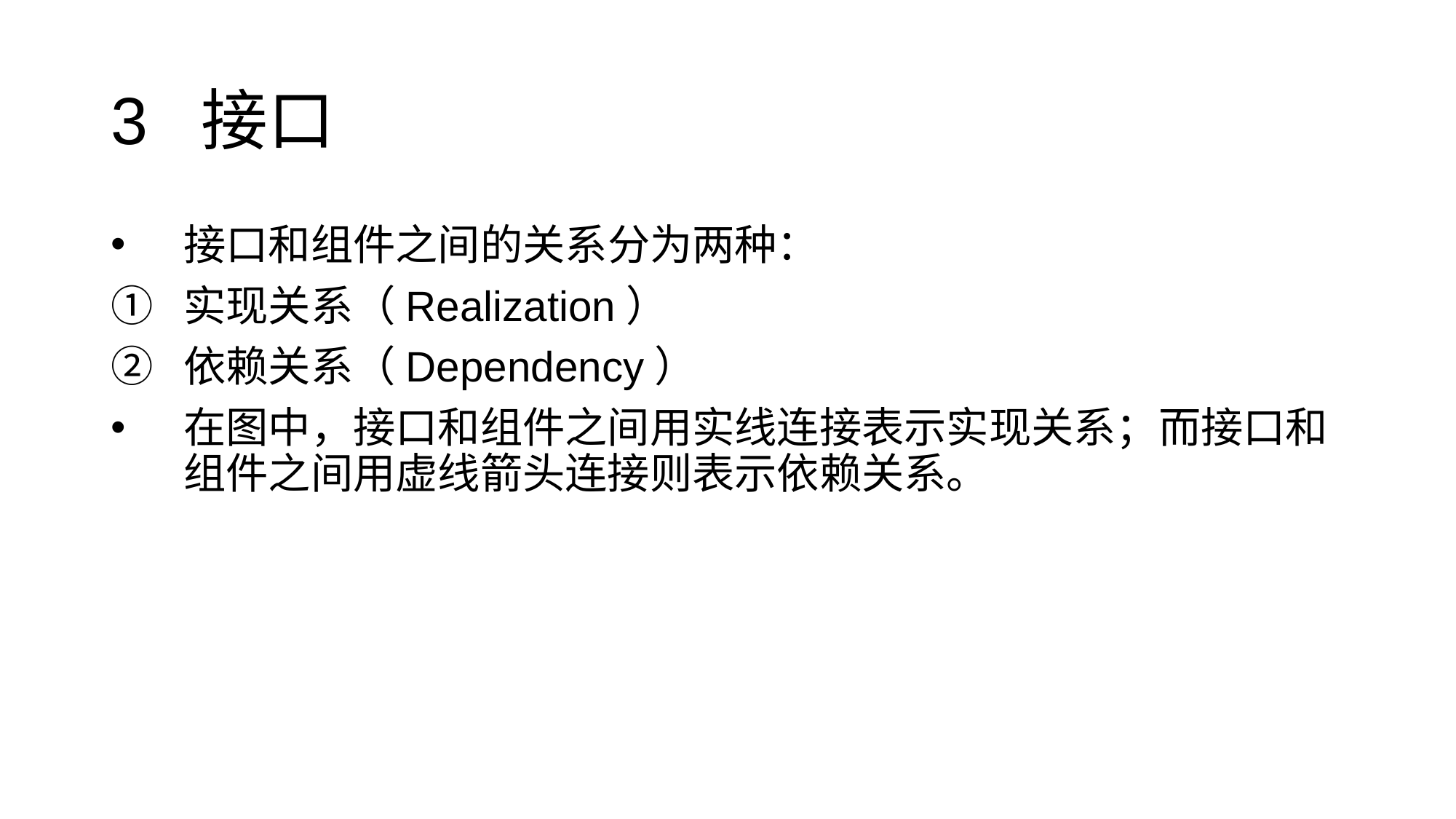

# 3  接口
接口和组件之间的关系分为两种：
实现关系（Realization）
依赖关系（Dependency）
在图中，接口和组件之间用实线连接表示实现关系；而接口和组件之间用虚线箭头连接则表示依赖关系。